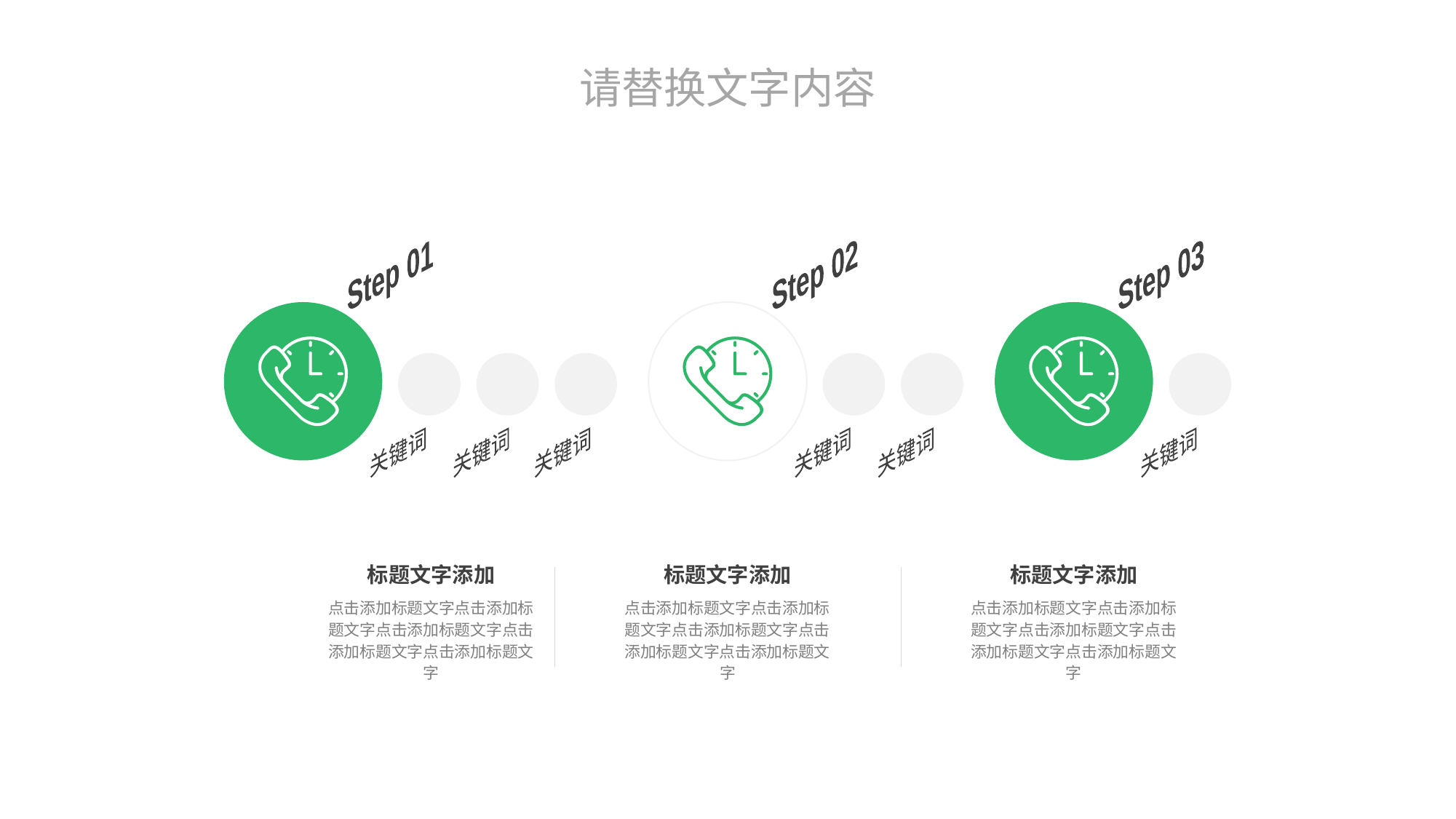

请替换文字内容
Step 01

关键词
关键词
关键词
Step 02

关键词
关键词
Step 03

关键词
标题文字添加
点击添加标题文字点击添加标题文字点击添加标题文字点击添加标题文字点击添加标题文字
标题文字添加
点击添加标题文字点击添加标题文字点击添加标题文字点击添加标题文字点击添加标题文字
标题文字添加
点击添加标题文字点击添加标题文字点击添加标题文字点击添加标题文字点击添加标题文字